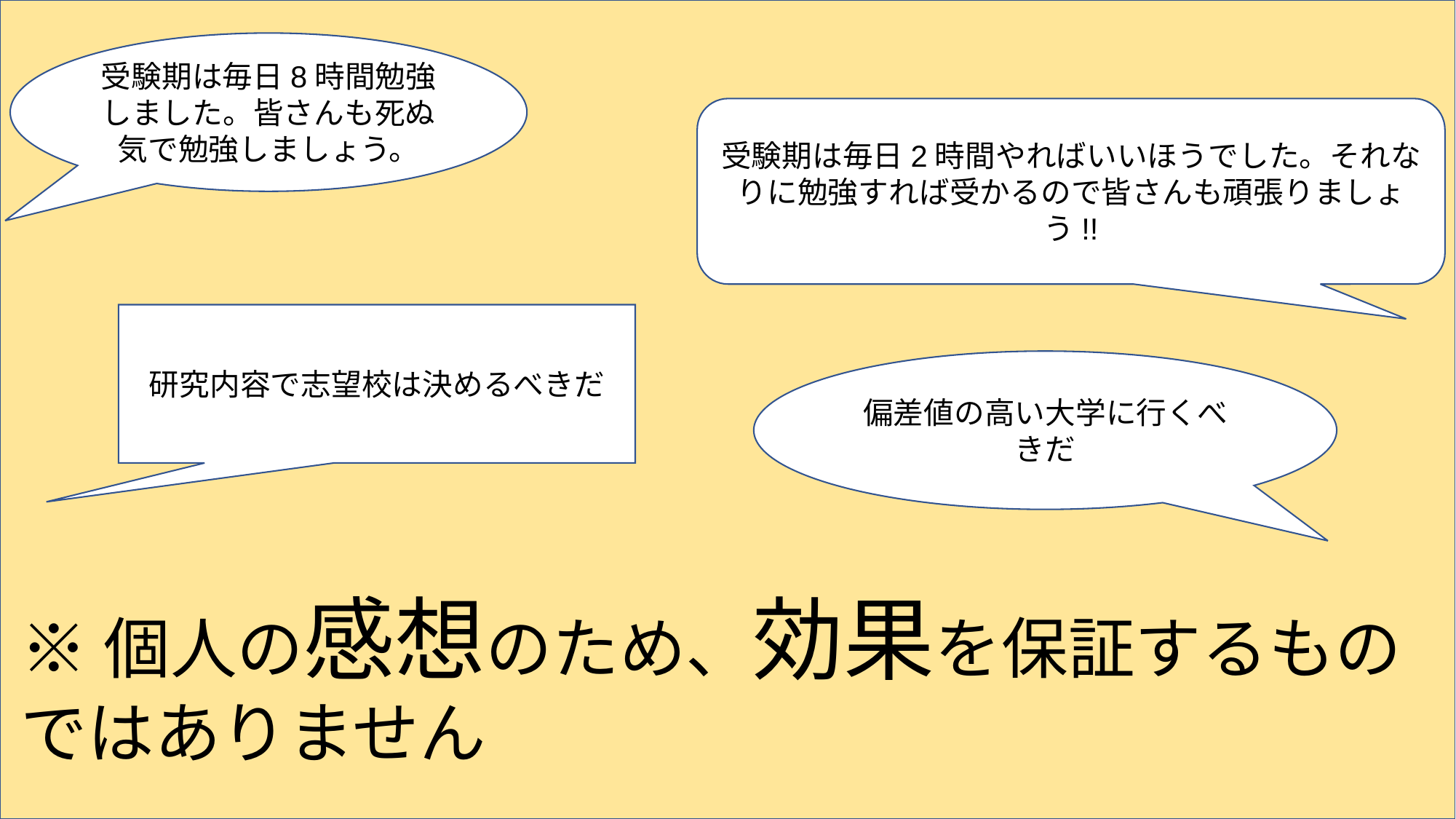

受験期は毎日8時間勉強しました。皆さんも死ぬ気で勉強しましょう。
受験期は毎日2時間やればいいほうでした。それなりに勉強すれば受かるので皆さんも頑張りましょう!!
研究内容で志望校は決めるべきだ
偏差値の高い大学に行くべきだ
※個人の感想のため、効果を保証するものではありません